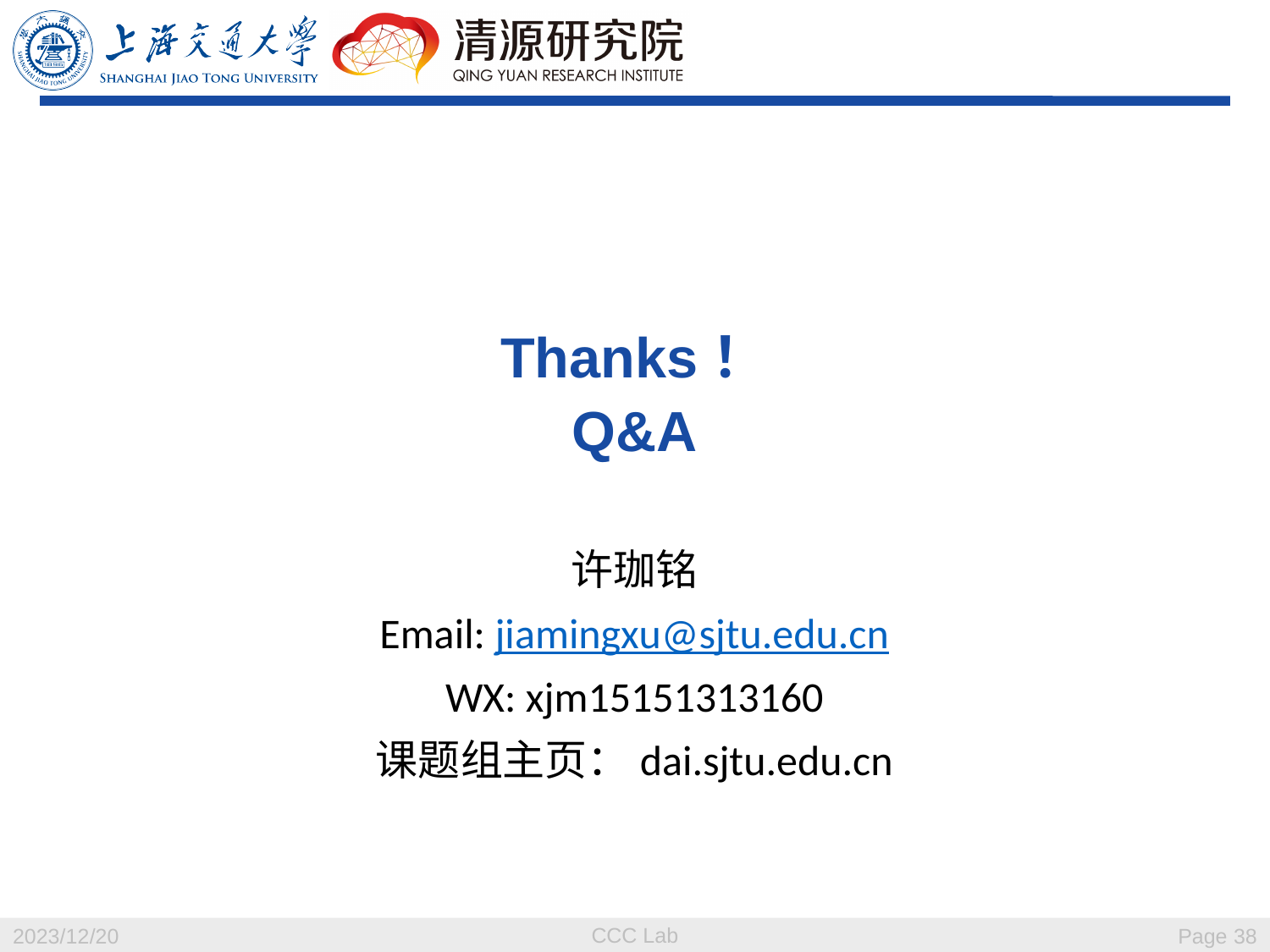

# Thanks！ Q&A
许珈铭
Email: jiamingxu@sjtu.edu.cn
WX: xjm15151313160
课题组主页：dai.sjtu.edu.cn
CCC Lab
2023/12/20
Page 38